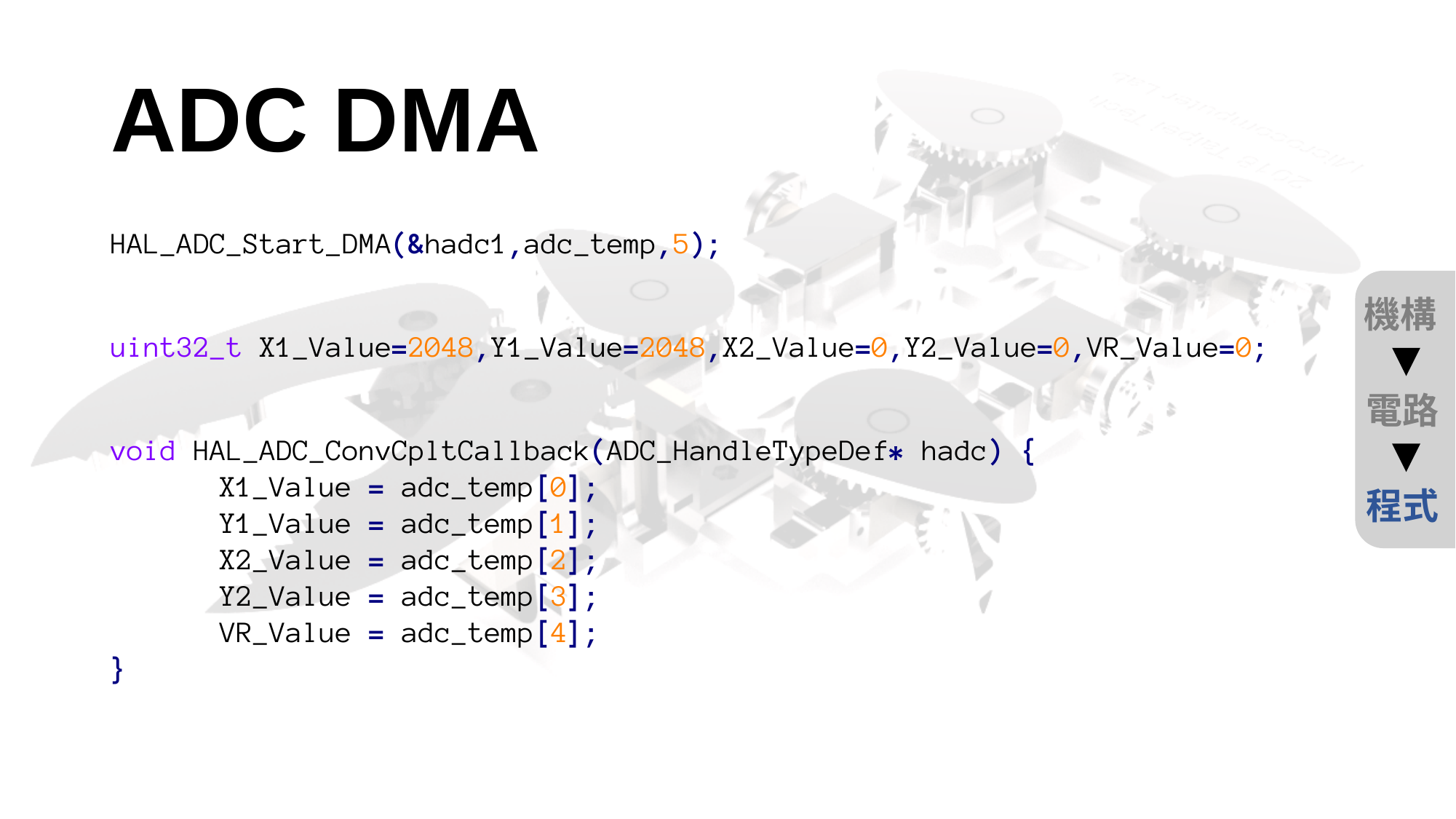

# ADC DMA
HAL_ADC_Start_DMA(&hadc1,adc_temp,5);

uint32_t X1_Value=2048,Y1_Value=2048,X2_Value=0,Y2_Value=0,VR_Value=0;

void HAL_ADC_ConvCpltCallback(ADC_HandleTypeDef* hadc) {
	X1_Value = adc_temp[0];
  	Y1_Value = adc_temp[1];
	X2_Value = adc_temp[2];
	Y2_Value = adc_temp[3];
	VR_Value = adc_temp[4];
}

機構

電路

程式